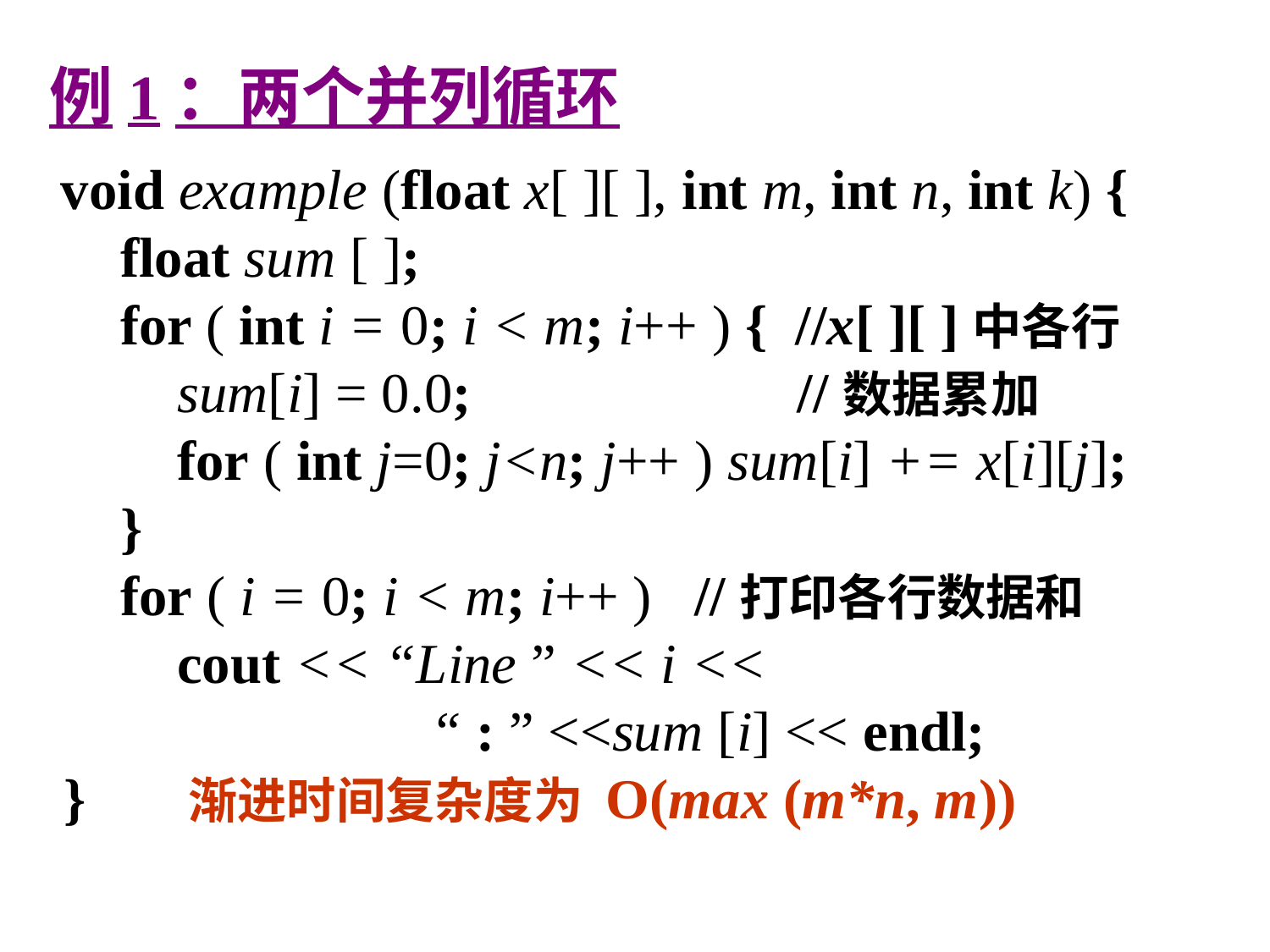

例1：两个并列循环

 void example (float x[ ][ ], int m, int n, int k) {
     float sum [ ];
     for ( int i = 0; i < m; i++ ) {  //x[ ][ ]中各行
         sum[i] = 0.0;                       //数据累加
         for ( int j=0; j<n; j++ ) sum[i] += x[i][j];
     }
     for ( i = 0; i < m; i++ )   //打印各行数据和
         cout << “Line ” << i <<
			“ : ” <<sum [i] << endl;
 }        渐进时间复杂度为 O(max (m*n, m))